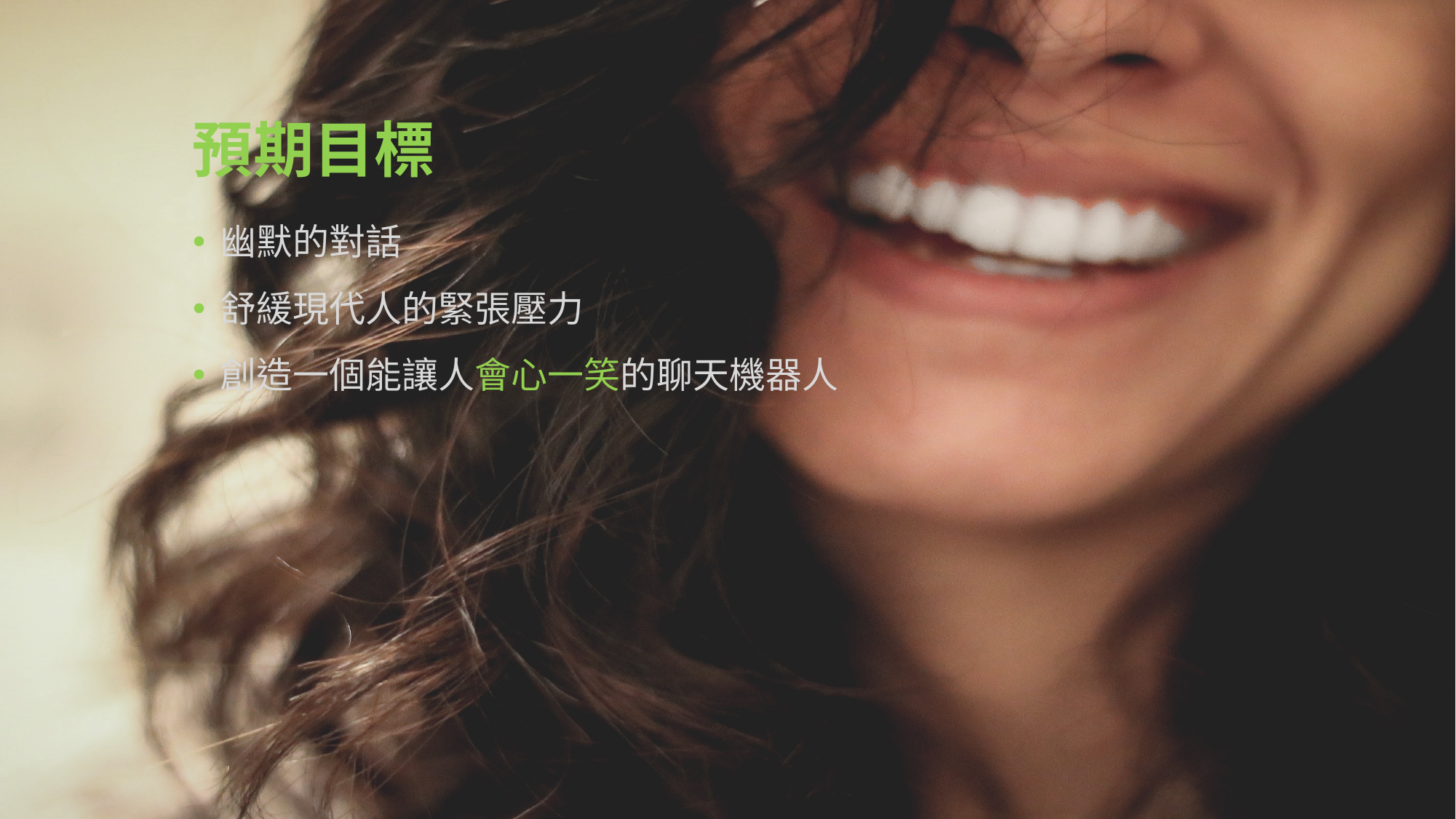

# 預期目標
幽默的對話
舒緩現代人的緊張壓力
創造一個能讓人會心一笑的聊天機器人